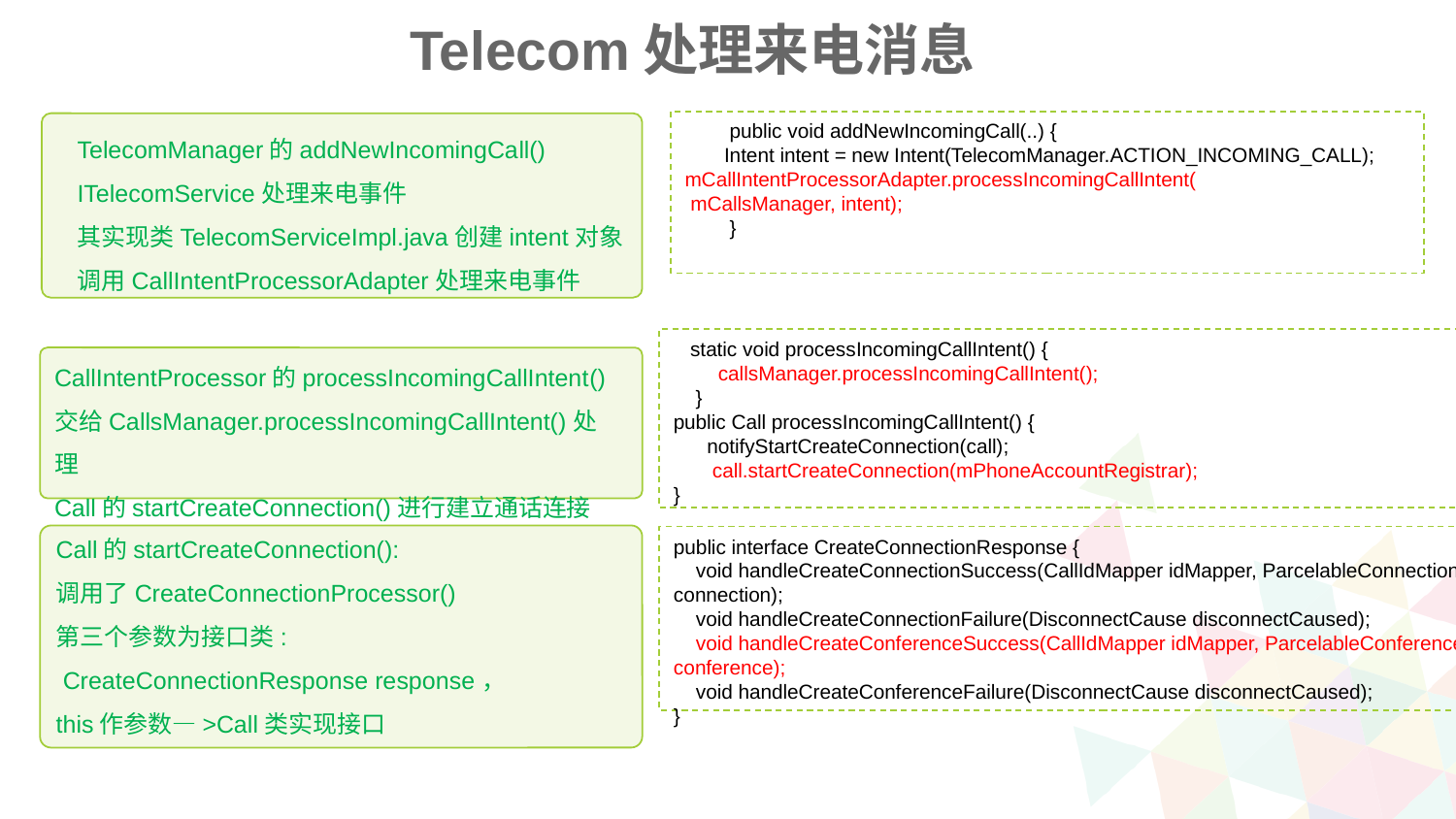

Telecom处理来电消息
        public void addNewIncomingCall(..) {
       Intent intent = new Intent(TelecomManager.ACTION_INCOMING_CALL);
mCallIntentProcessorAdapter.processIncomingCallIntent(
 mCallsManager, intent);
        }
TelecomManager的addNewIncomingCall()
ITelecomService处理来电事件
其实现类TelecomServiceImpl.java创建intent对象
调用CallIntentProcessorAdapter处理来电事件

   static void processIncomingCallIntent() {
        callsManager.processIncomingCallIntent();
    }
public Call processIncomingCallIntent() {
      notifyStartCreateConnection(call);
       call.startCreateConnection(mPhoneAccountRegistrar);
}
CallIntentProcessor的processIncomingCallIntent()
交给CallsManager.processIncomingCallIntent()处理
Call的startCreateConnection()进行建立通话连接

Call的startCreateConnection():
调用了CreateConnectionProcessor()
第三个参数为接口类:
 CreateConnectionResponse response，
this作参数—>Call类实现接口

public interface CreateConnectionResponse {
    void handleCreateConnectionSuccess(CallIdMapper idMapper, ParcelableConnection connection);
    void handleCreateConnectionFailure(DisconnectCause disconnectCaused);
    void handleCreateConferenceSuccess(CallIdMapper idMapper, ParcelableConference conference);
    void handleCreateConferenceFailure(DisconnectCause disconnectCaused);
}